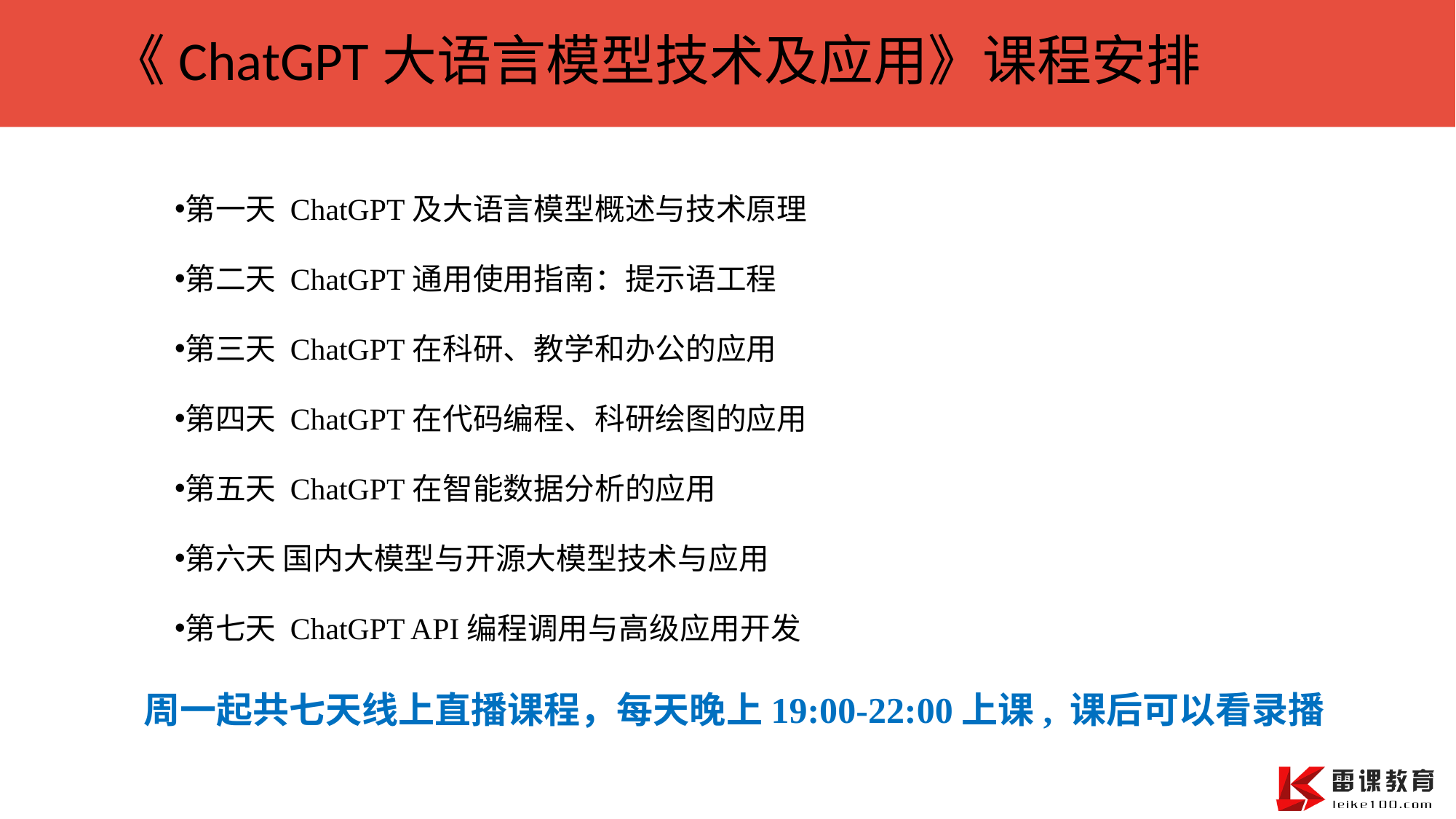

# 《ChatGPT大语言模型技术及应用》课程安排
第一天 ChatGPT及大语言模型概述与技术原理
第二天 ChatGPT通用使用指南：提示语工程
第三天 ChatGPT在科研、教学和办公的应用
第四天 ChatGPT在代码编程、科研绘图的应用
第五天 ChatGPT在智能数据分析的应用
第六天 国内大模型与开源大模型技术与应用
第七天 ChatGPT API编程调用与高级应用开发

周一起共七天线上直播课程，每天晚上19:00-22:00上课, 课后可以看录播